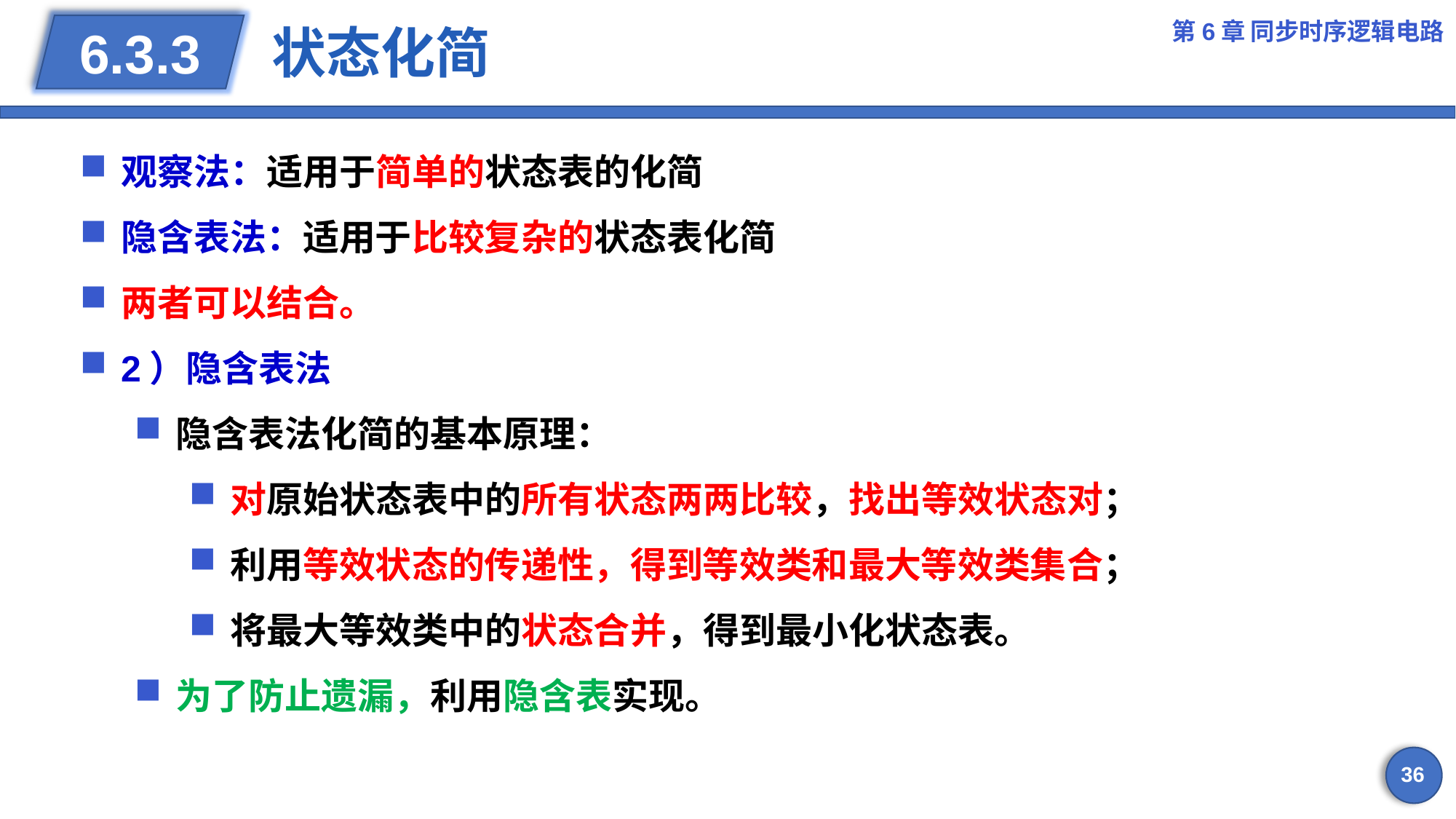

第6章 同步时序逻辑电路
# 状态化简
6.3.3
观察法：适用于简单的状态表的化简
隐含表法：适用于比较复杂的状态表化简
两者可以结合。
2）隐含表法
隐含表法化简的基本原理：
对原始状态表中的所有状态两两比较，找出等效状态对；
利用等效状态的传递性，得到等效类和最大等效类集合；
将最大等效类中的状态合并，得到最小化状态表。
为了防止遗漏，利用隐含表实现。
36